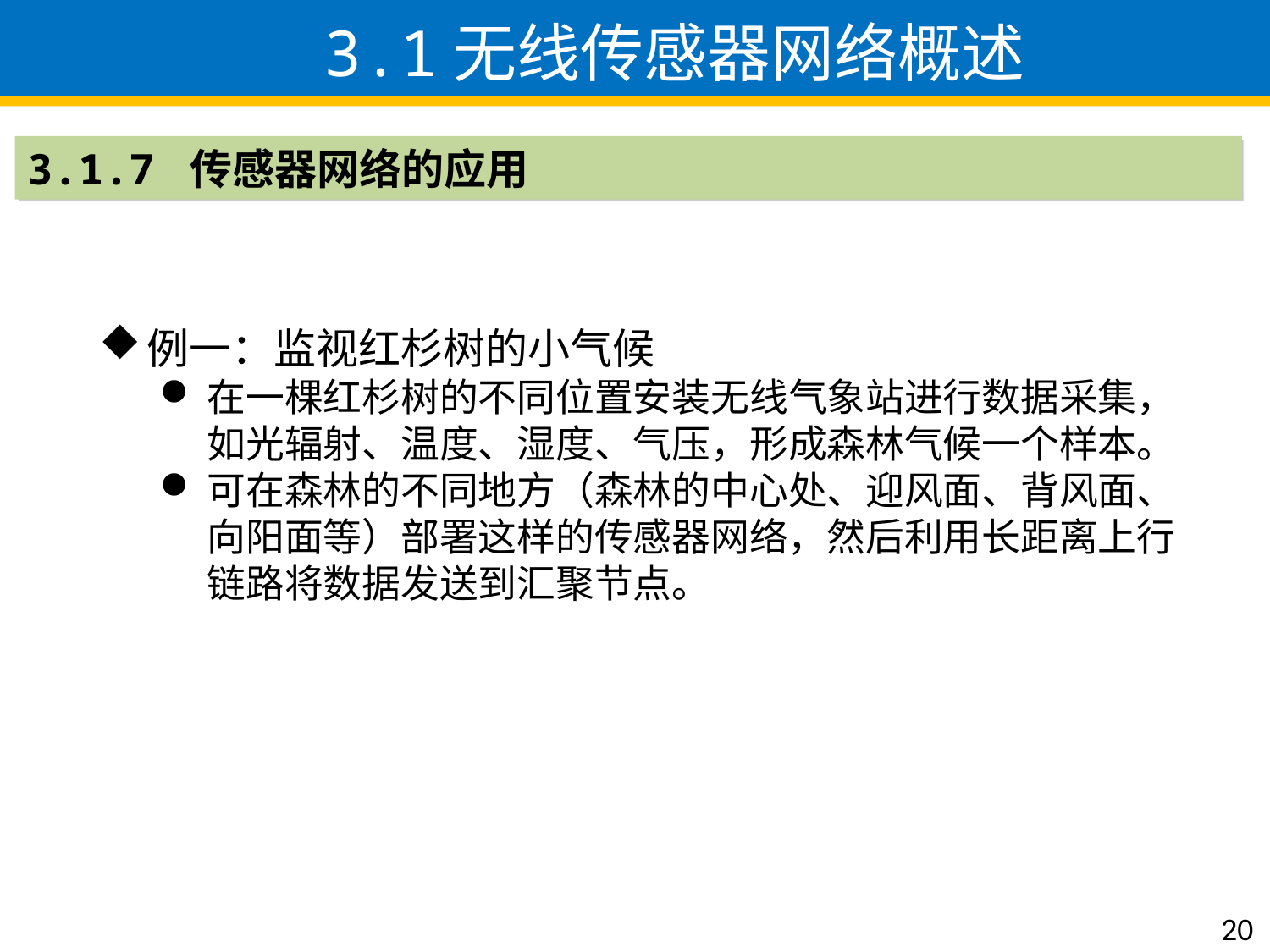

3.1无线传感器网络概述
3.1.7 传感器网络的应用
例一：监视红杉树的小气候
在一棵红杉树的不同位置安装无线气象站进行数据采集，如光辐射、温度、湿度、气压，形成森林气候一个样本。
可在森林的不同地方（森林的中心处、迎风面、背风面、向阳面等）部署这样的传感器网络，然后利用长距离上行链路将数据发送到汇聚节点。
20